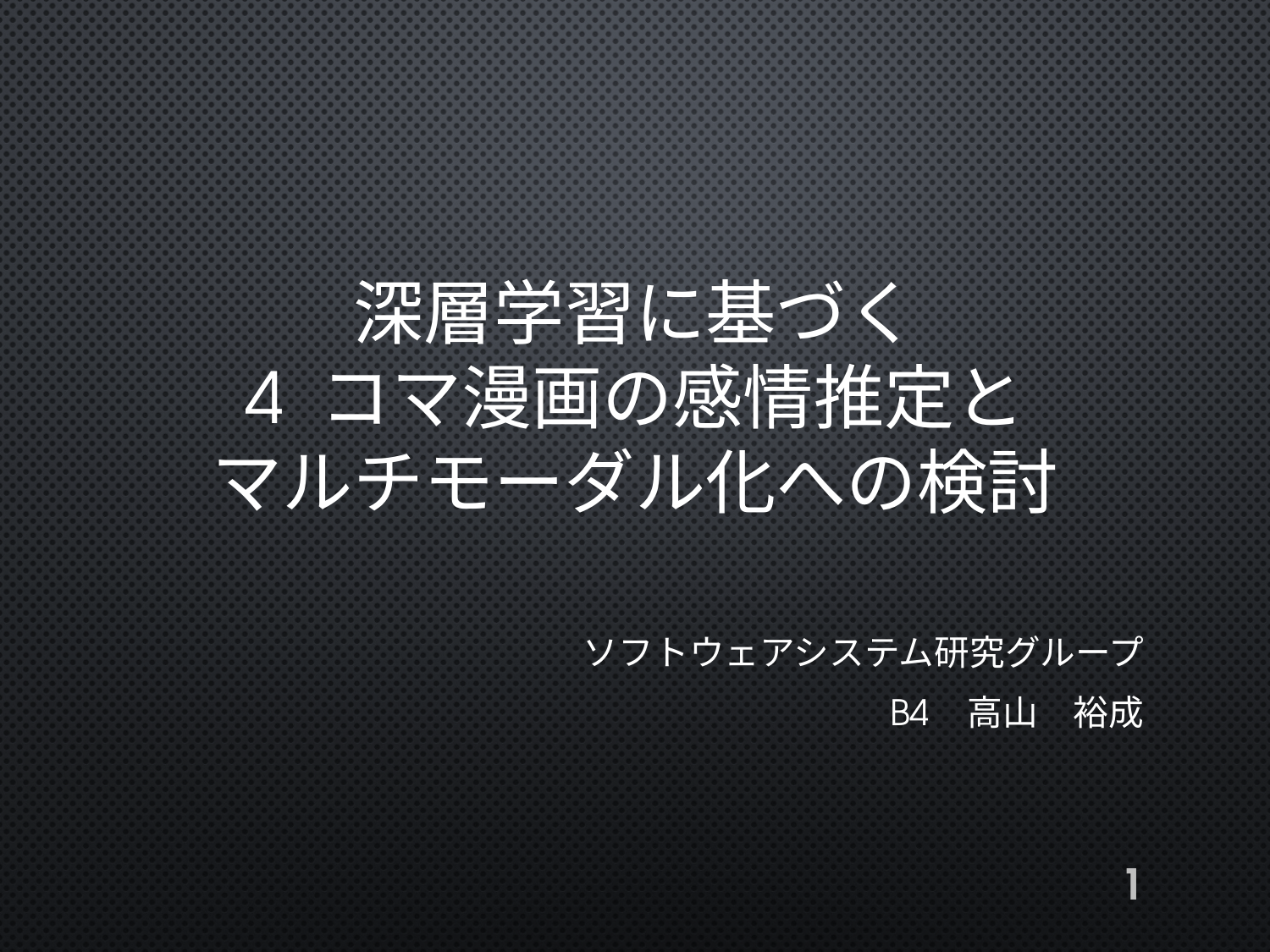

# 深層学習に基づく 4 コマ漫画の感情推定と マルチモーダル化への検討
ソフトウェアシステム研究グループ
B4   高山　裕成
1